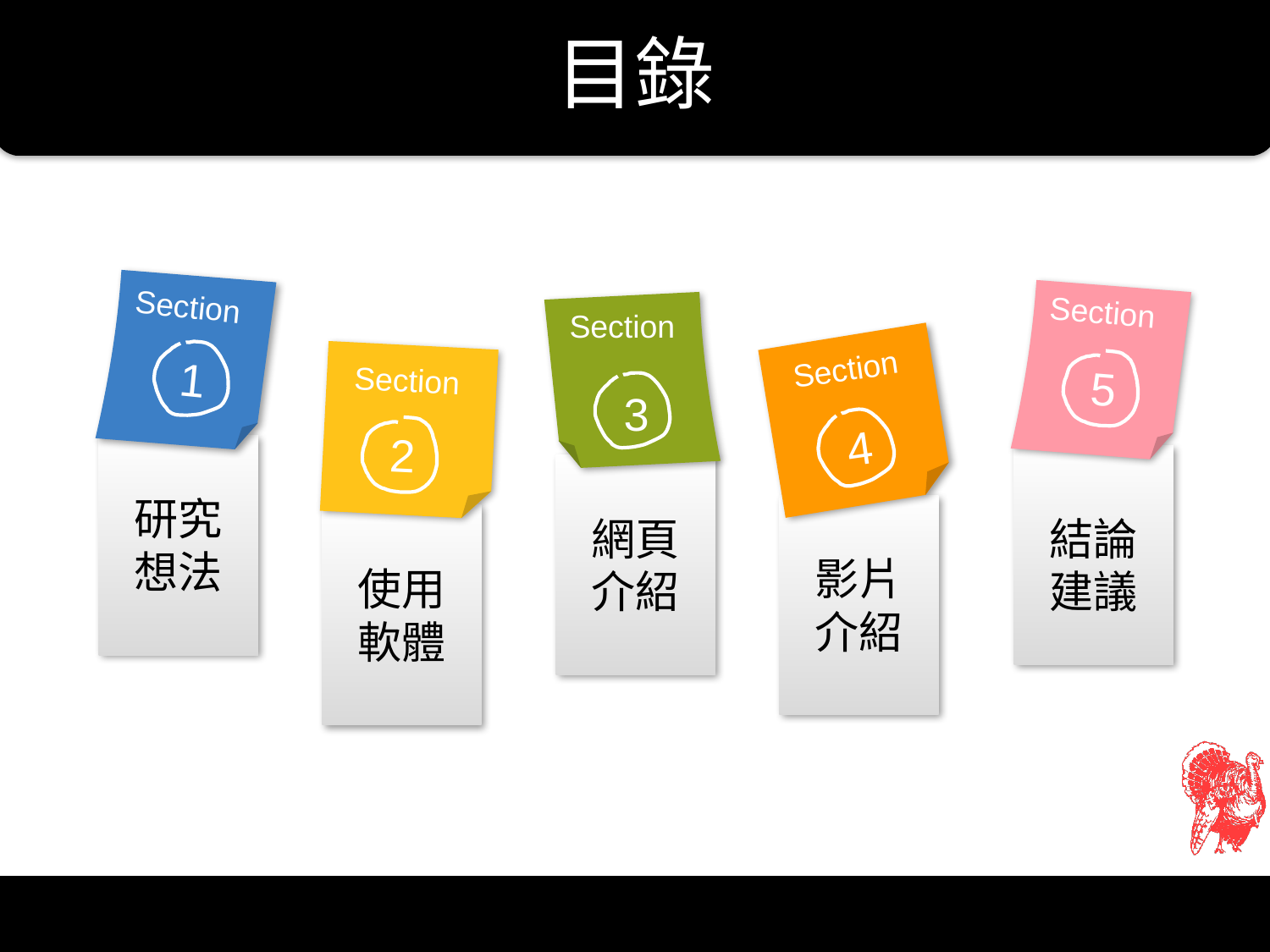

Section
目錄

Section

1

Section

5

Section

3

Section

4

Section

2

研究
想法

結論
建議

網頁
介紹

影片
介紹

使用
軟體